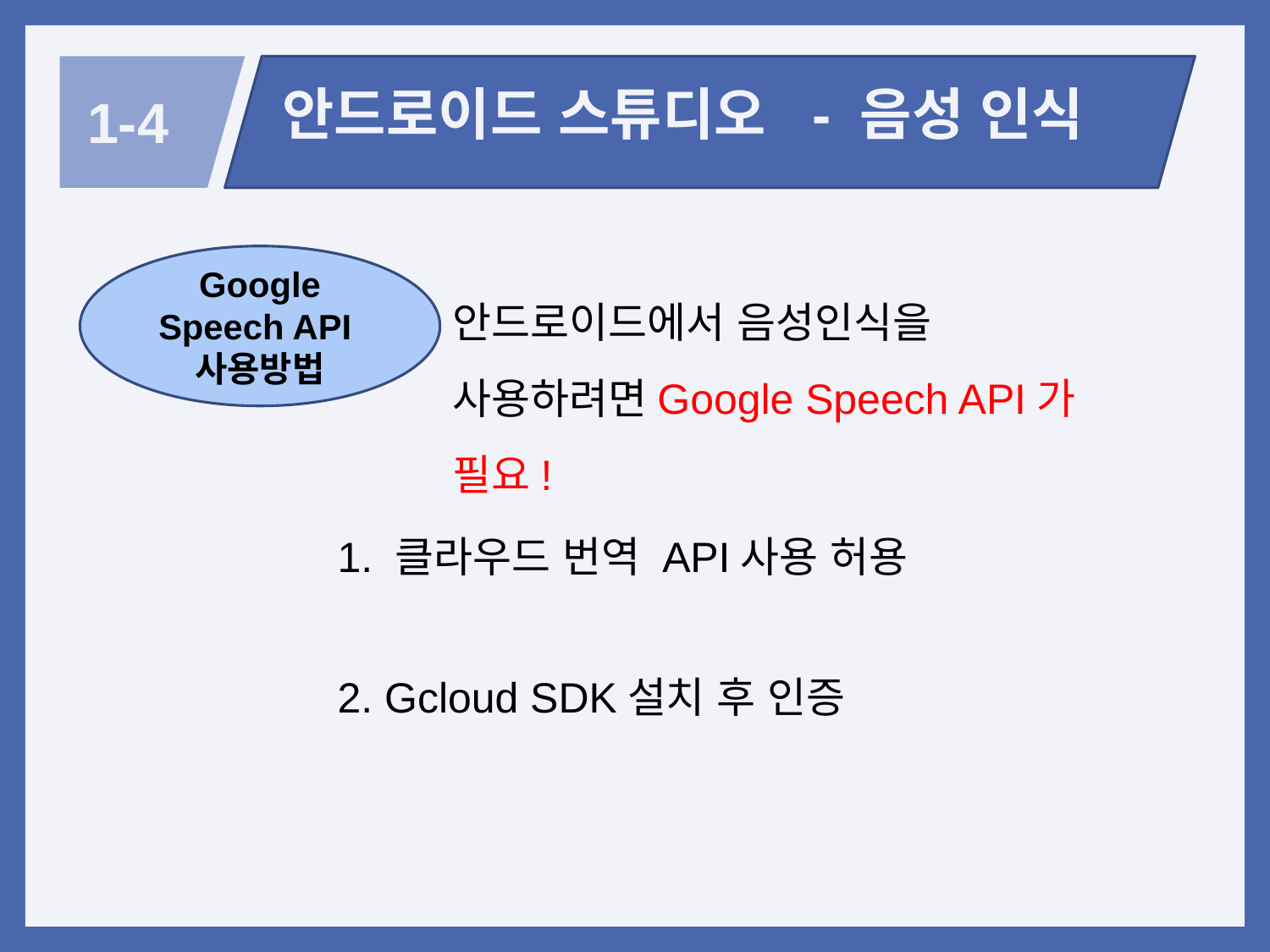

안드로이드 스튜디오  - 음성 인식
1-4
Google
Speech API
사용방법
안드로이드에서 음성인식을 사용하려면Google Speech API가 필요!
1. 클라우드 번역 API사용 허용
2. Gcloud SDK설치 후 인증